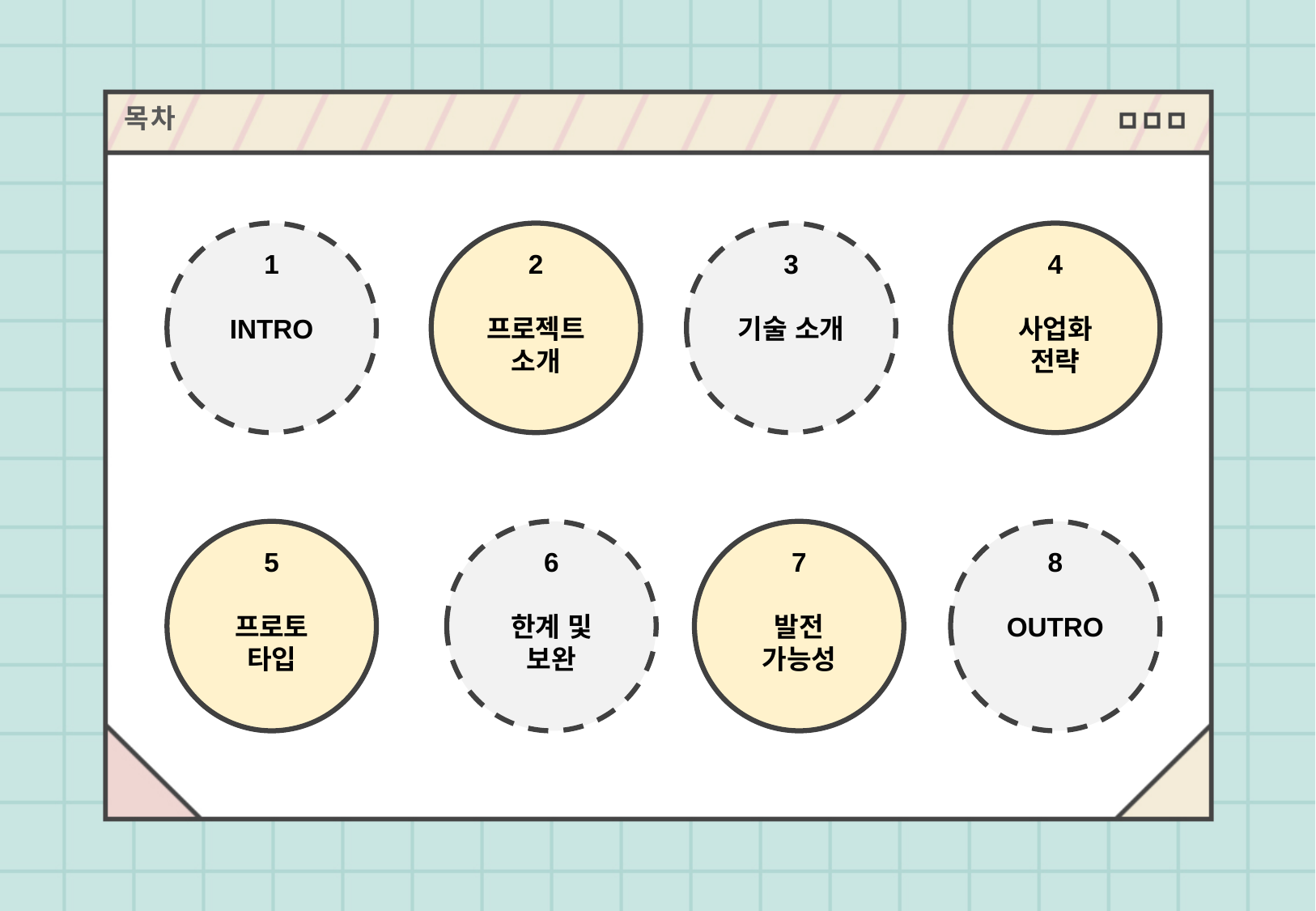

목 차
2

프로젝트 소개

3

기술 소개

4

사업화
전략

1

INTRO

8

OUTRO

7

발전
가능성

5

프로토
타입

6

한계 및
보완